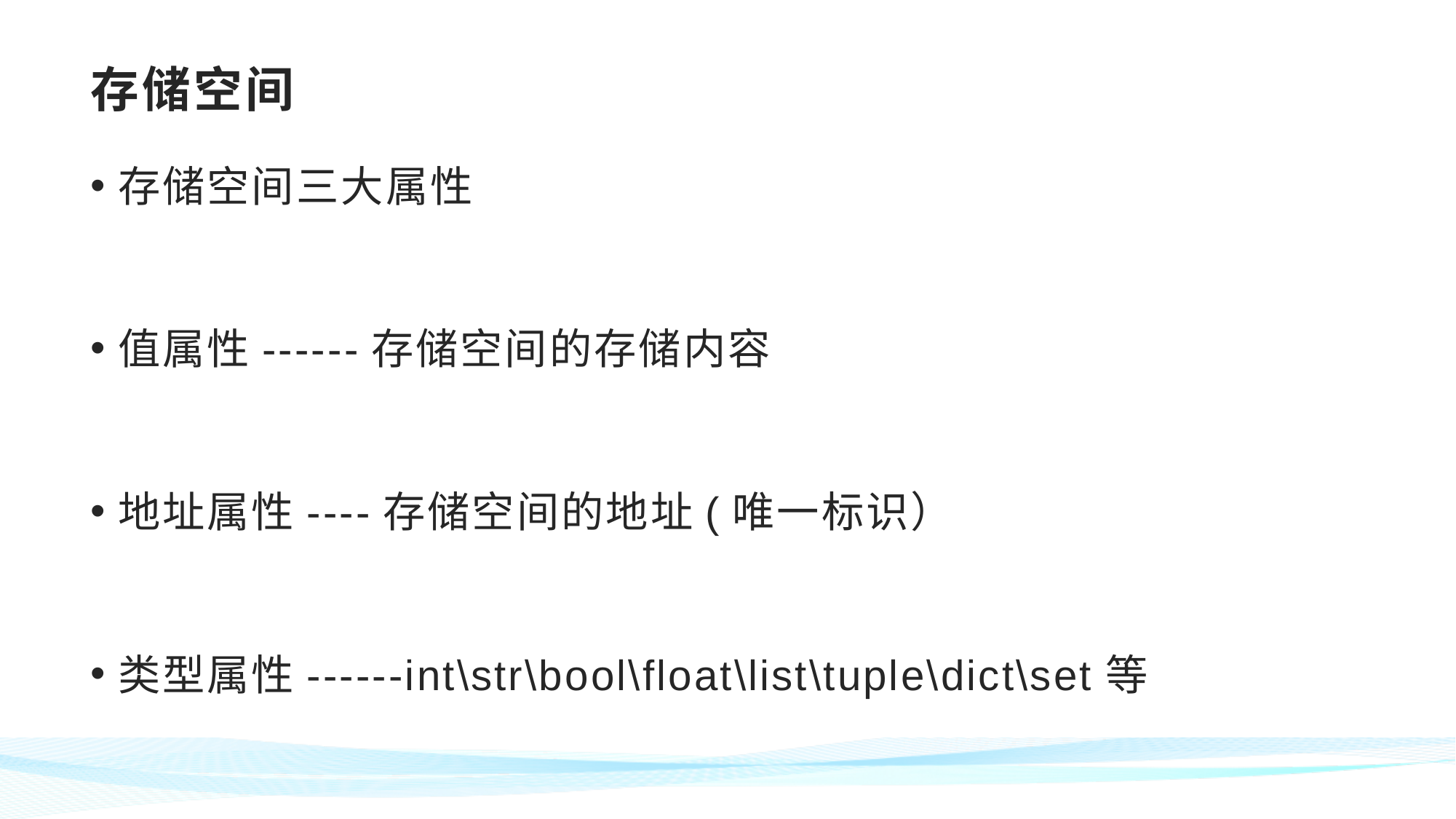

# 存储空间
存储空间三大属性

值属性------存储空间的存储内容

地址属性----存储空间的地址(唯一标识）

类型属性------int\str\bool\float\list\tuple\dict\set等